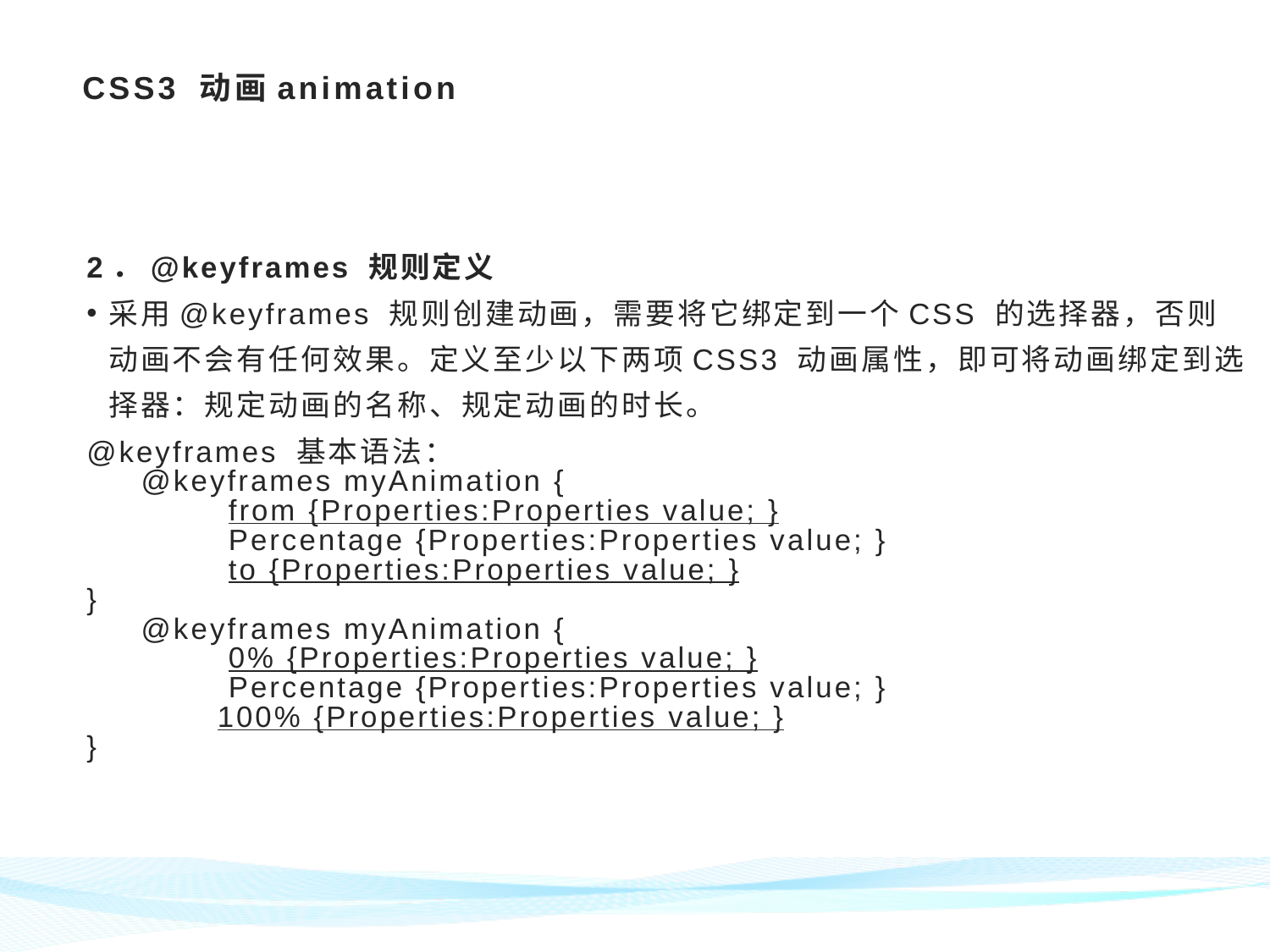

# CSS3 动画animation
2．@keyframes 规则定义
采用@keyframes 规则创建动画，需要将它绑定到一个CSS 的选择器，否则动画不会有任何效果。定义至少以下两项CSS3 动画属性，即可将动画绑定到选择器：规定动画的名称、规定动画的时长。
@keyframes 基本语法：
     @keyframes myAnimation {
             from {Properties:Properties value; }
             Percentage {Properties:Properties value; }
             to {Properties:Properties value; }
}
     @keyframes myAnimation {
             0% {Properties:Properties value; }
             Percentage {Properties:Properties value; }
            100% {Properties:Properties value; }
}